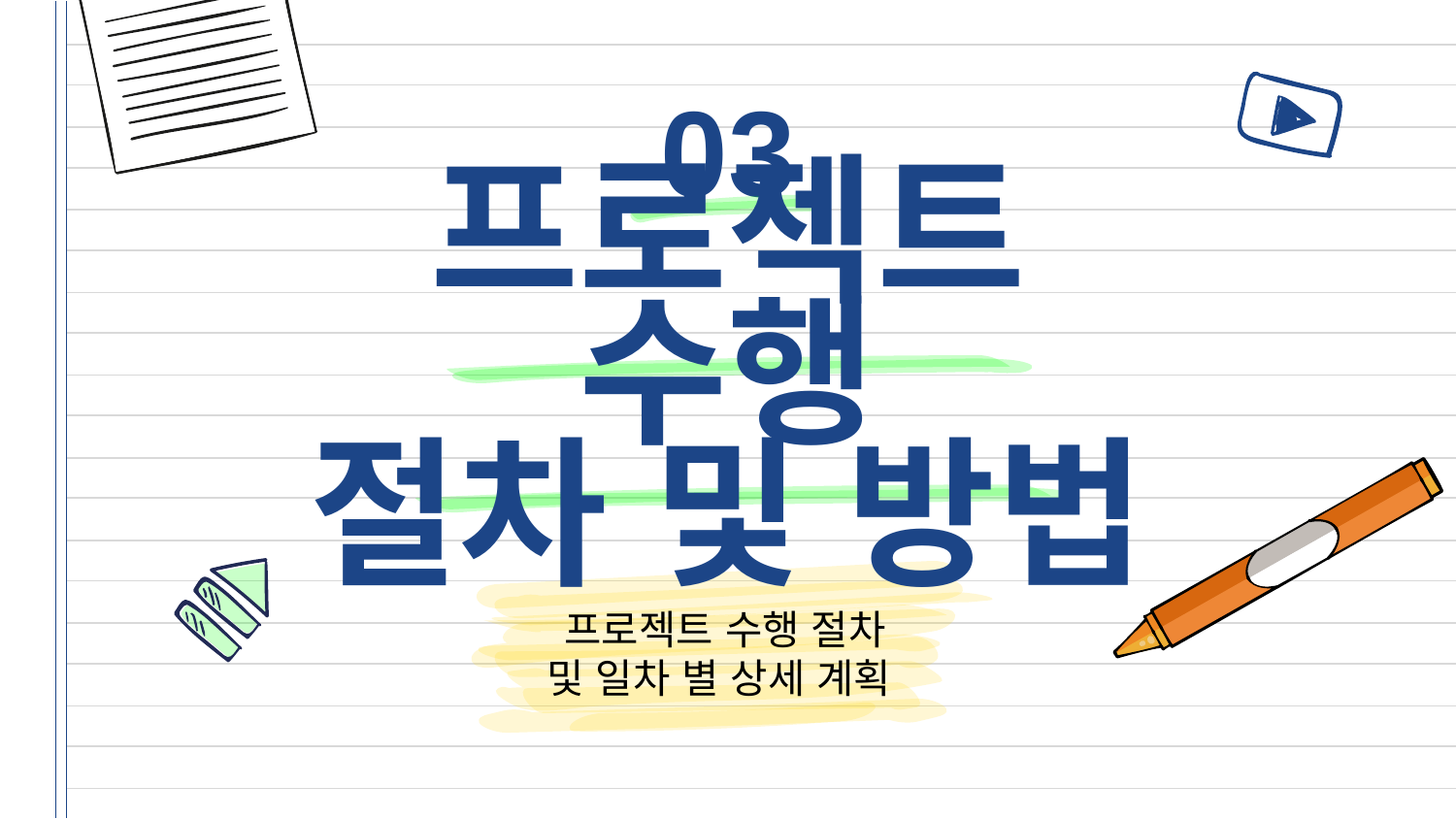

03

# 프로젝트 수행 절차 및 방법

프로젝트 수행 절차
및 일차 별 상세 계획